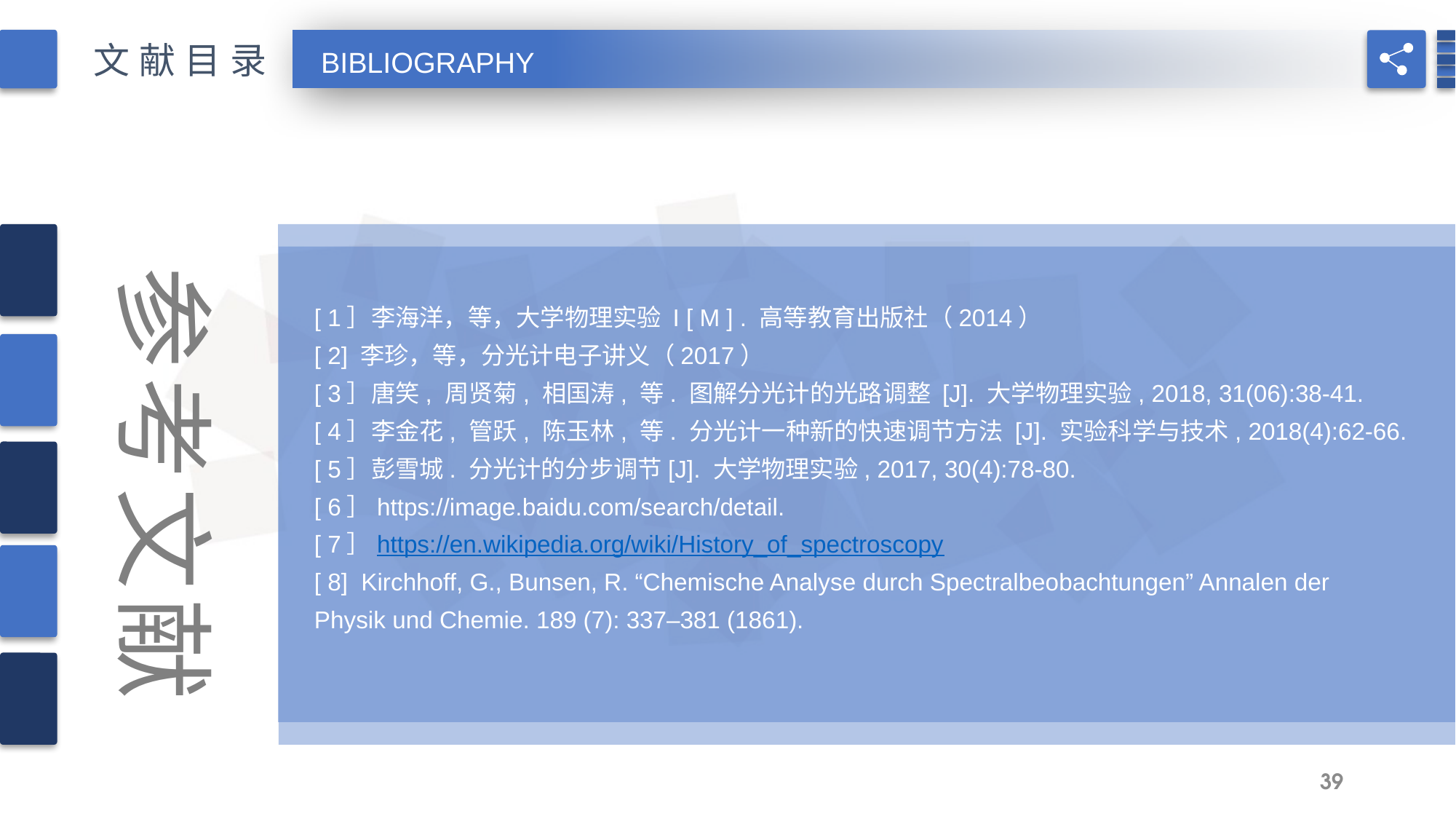

文献目录
BIBLIOGRAPHY

参考文献
[ 1］李海洋，等，大学物理实验 I [ M ] . 高等教育出版社（2014）
[ 2] 李珍，等，分光计电子讲义（2017）
[ 3］唐笑, 周贤菊, 相国涛, 等. 图解分光计的光路调整 [J]. 大学物理实验, 2018, 31(06):38-41.
[ 4］李金花, 管跃, 陈玉林, 等. 分光计一种新的快速调节方法 [J]. 实验科学与技术, 2018(4):62-66.
[ 5］彭雪城. 分光计的分步调节[J]. 大学物理实验, 2017, 30(4):78-80.
[ 6］https://image.baidu.com/search/detail.
[ 7］https://en.wikipedia.org/wiki/History_of_spectroscopy
[ 8]  Kirchhoff, G., Bunsen, R. “Chemische Analyse durch Spectralbeobachtungen” Annalen der Physik und Chemie. 189 (7): 337–381 (1861).

39